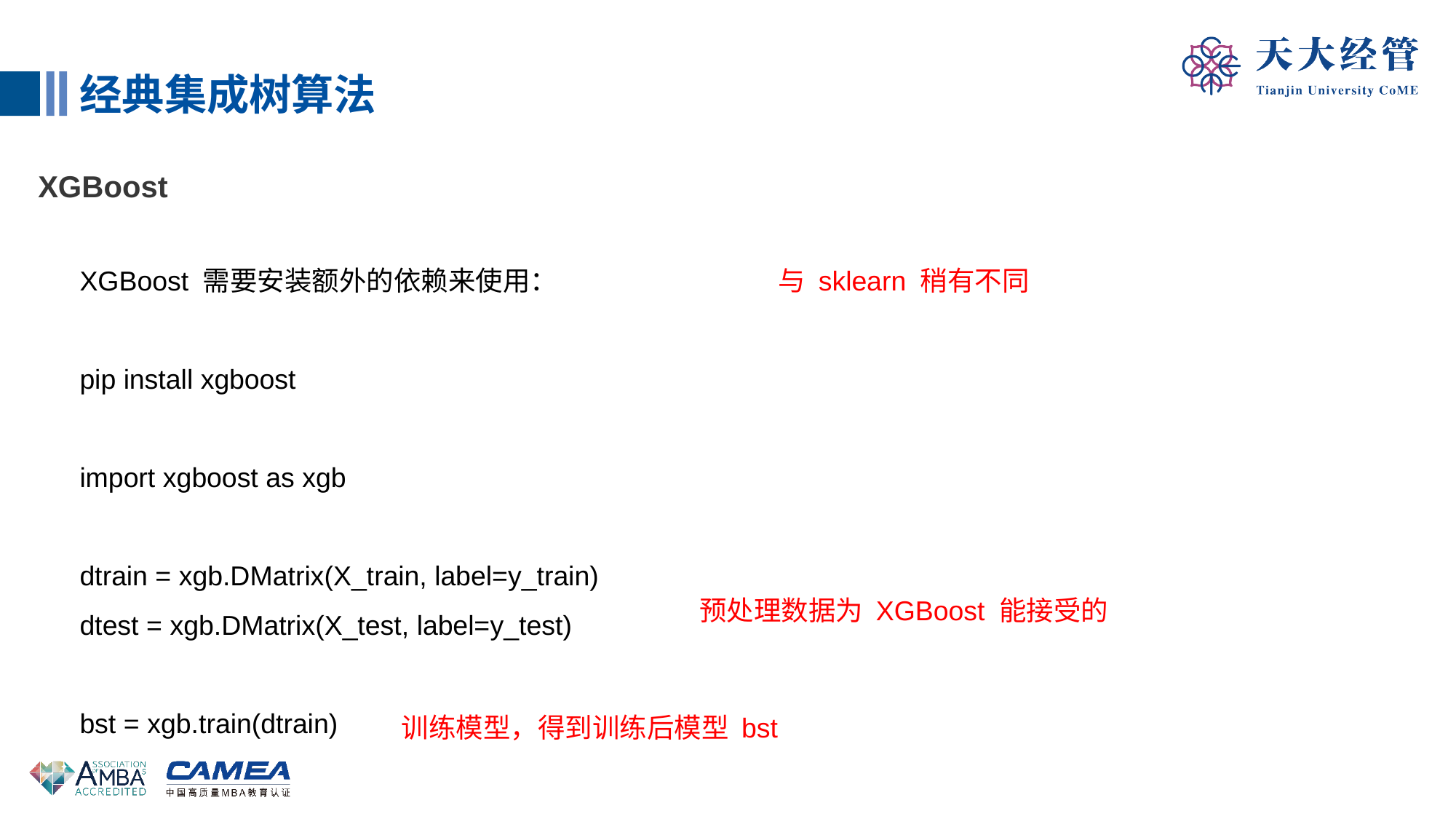

经典集成树算法

XGBoost
XGBoost 需要安装额外的依赖来使用：

pip install xgboost

import xgboost as xgb

dtrain = xgb.DMatrix(X_train, label=y_train)
dtest = xgb.DMatrix(X_test, label=y_test)

bst = xgb.train(dtrain)
与 sklearn 稍有不同
预处理数据为 XGBoost 能接受的
训练模型，得到训练后模型 bst